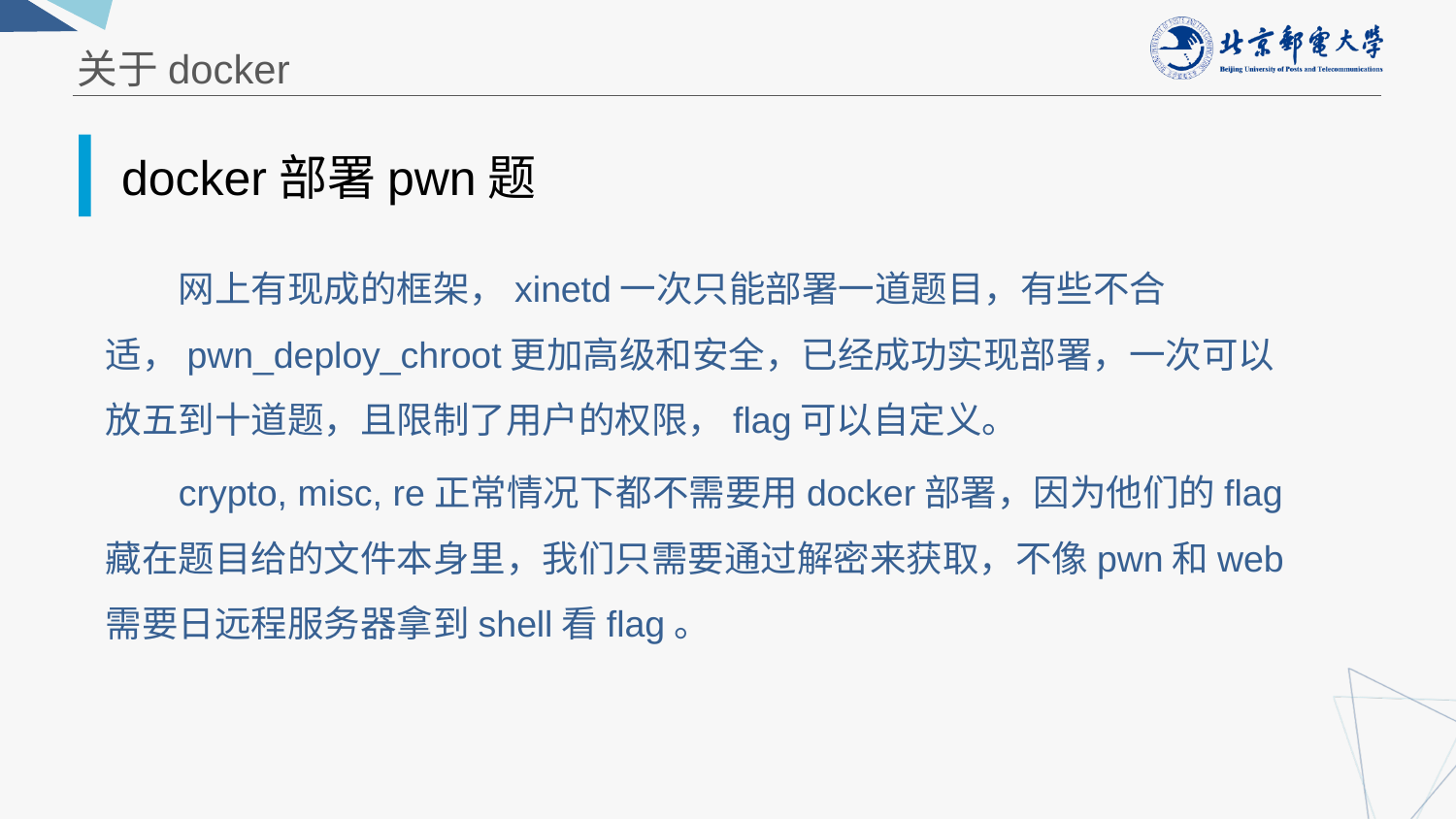

关于docker

docker部署pwn题
网上有现成的框架，xinetd一次只能部署一道题目，有些不合适，pwn_deploy_chroot更加高级和安全，已经成功实现部署，一次可以放五到十道题，且限制了用户的权限，flag可以自定义。
crypto, misc, re正常情况下都不需要用docker部署，因为他们的flag藏在题目给的文件本身里，我们只需要通过解密来获取，不像pwn和web需要日远程服务器拿到shell看flag。